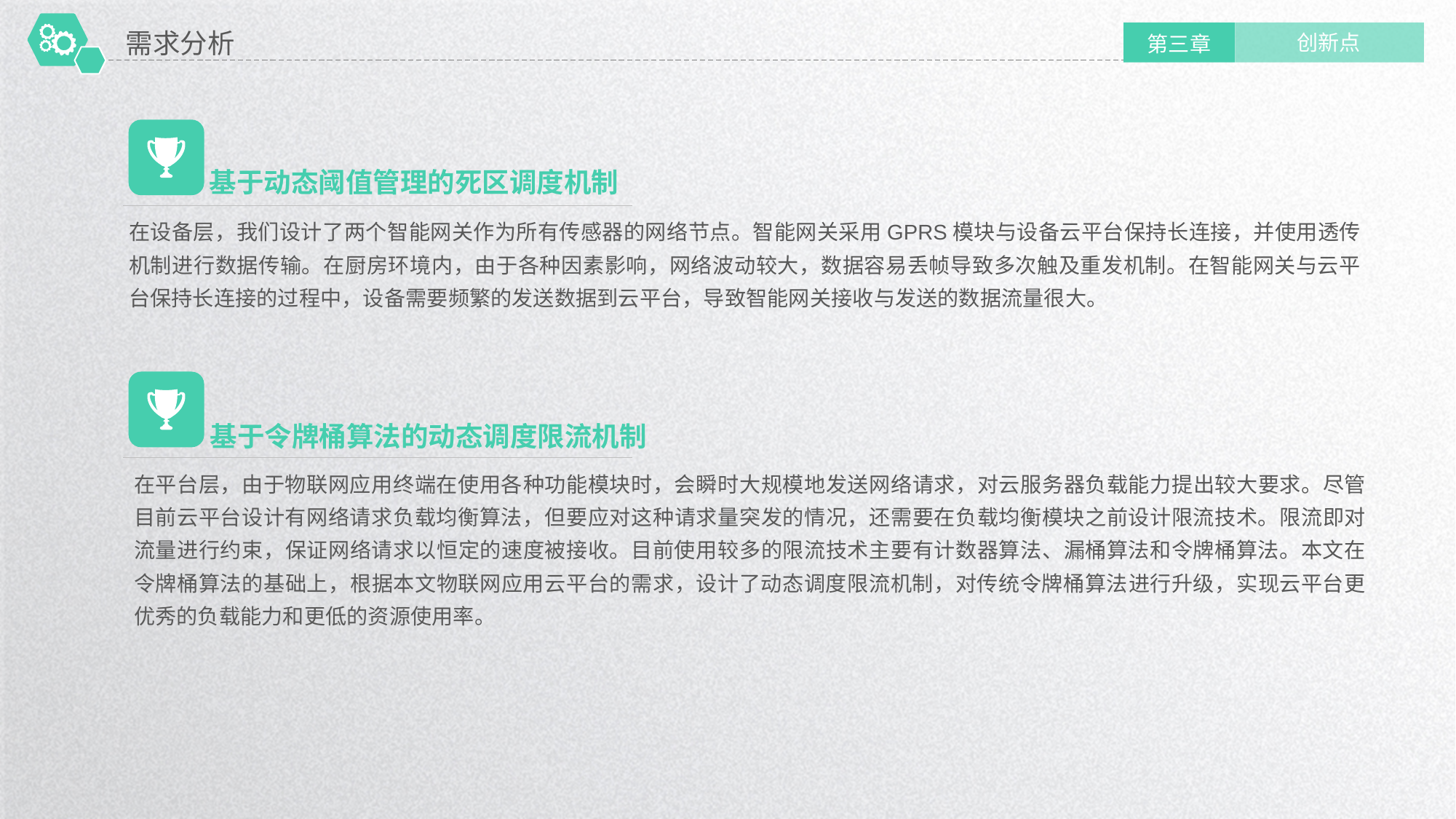

需求分析

创新点
第三章

基于动态阈值管理的死区调度机制

在设备层，我们设计了两个智能网关作为所有传感器的网络节点。智能网关采用GPRS模块与设备云平台保持长连接，并使用透传机制进行数据传输。在厨房环境内，由于各种因素影响，网络波动较大，数据容易丢帧导致多次触及重发机制。在智能网关与云平台保持长连接的过程中，设备需要频繁的发送数据到云平台，导致智能网关接收与发送的数据流量很大。

基于令牌桶算法的动态调度限流机制

在平台层，由于物联网应用终端在使用各种功能模块时，会瞬时大规模地发送网络请求，对云服务器负载能力提出较大要求。尽管目前云平台设计有网络请求负载均衡算法，但要应对这种请求量突发的情况，还需要在负载均衡模块之前设计限流技术。限流即对流量进行约束，保证网络请求以恒定的速度被接收。目前使用较多的限流技术主要有计数器算法、漏桶算法和令牌桶算法。本文在令牌桶算法的基础上，根据本文物联网应用云平台的需求，设计了动态调度限流机制，对传统令牌桶算法进行升级，实现云平台更优秀的负载能力和更低的资源使用率。
延时符